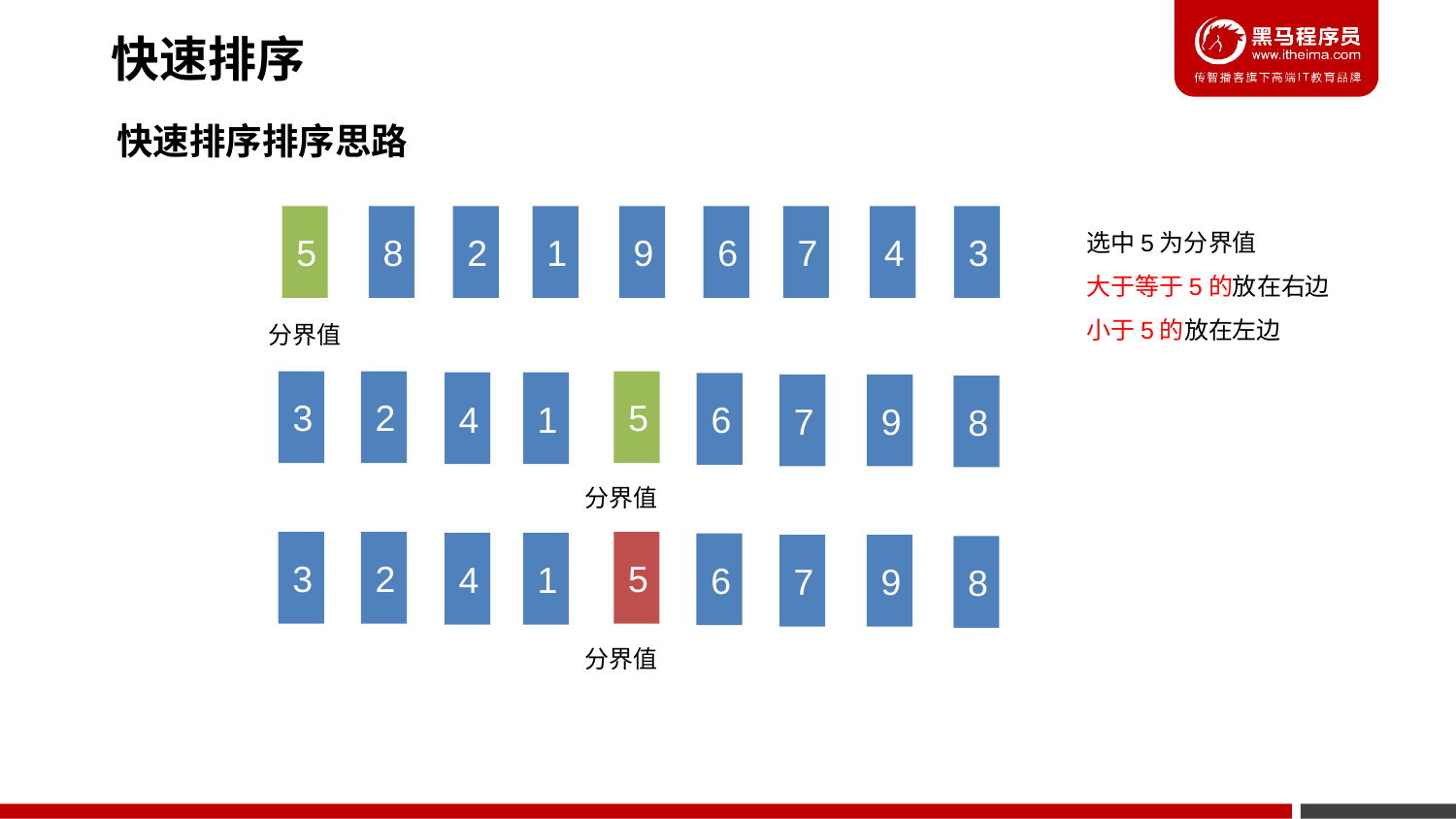

快速排序
快速排序排序思路
5
8
2
1
9
6
7
4
3
选中5为分界值
大于等于5的放在右边
小于5的放在左边
分界值
3
2
5
4
1
6
7
9
8
分界值
3
2
5
4
1
6
7
9
8
分界值